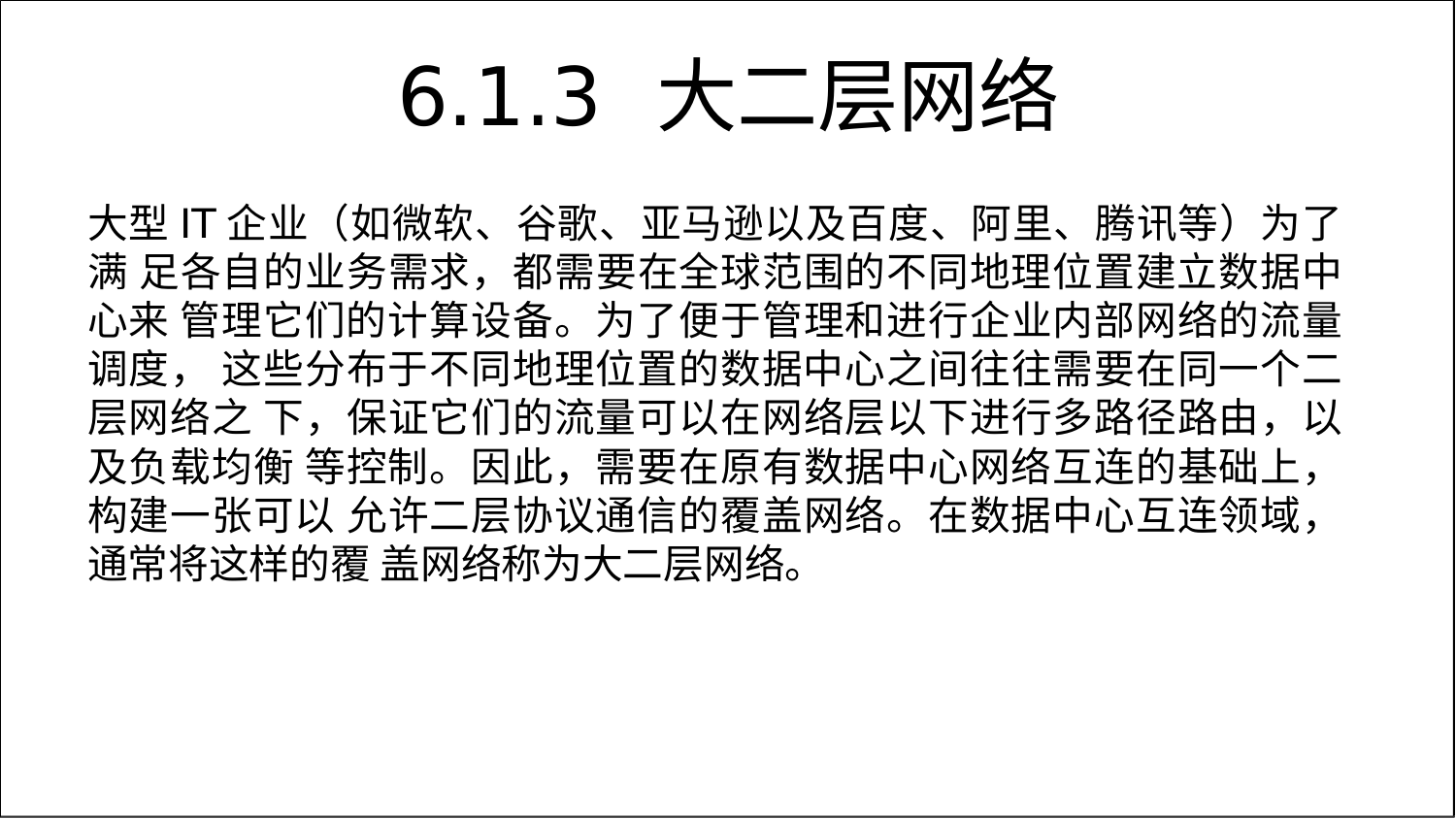

# 6.1.3	大二层网络
大型IT企业（如微软、谷歌、亚马逊以及百度、阿里、腾讯等）为了满 足各自的业务需求，都需要在全球范围的不同地理位置建立数据中心来 管理它们的计算设备。为了便于管理和进行企业内部网络的流量调度， 这些分布于不同地理位置的数据中心之间往往需要在同一个二层网络之 下，保证它们的流量可以在网络层以下进行多路径路由，以及负载均衡 等控制。因此，需要在原有数据中心网络互连的基础上，构建一张可以 允许二层协议通信的覆盖网络。在数据中心互连领域，通常将这样的覆 盖网络称为大二层网络。